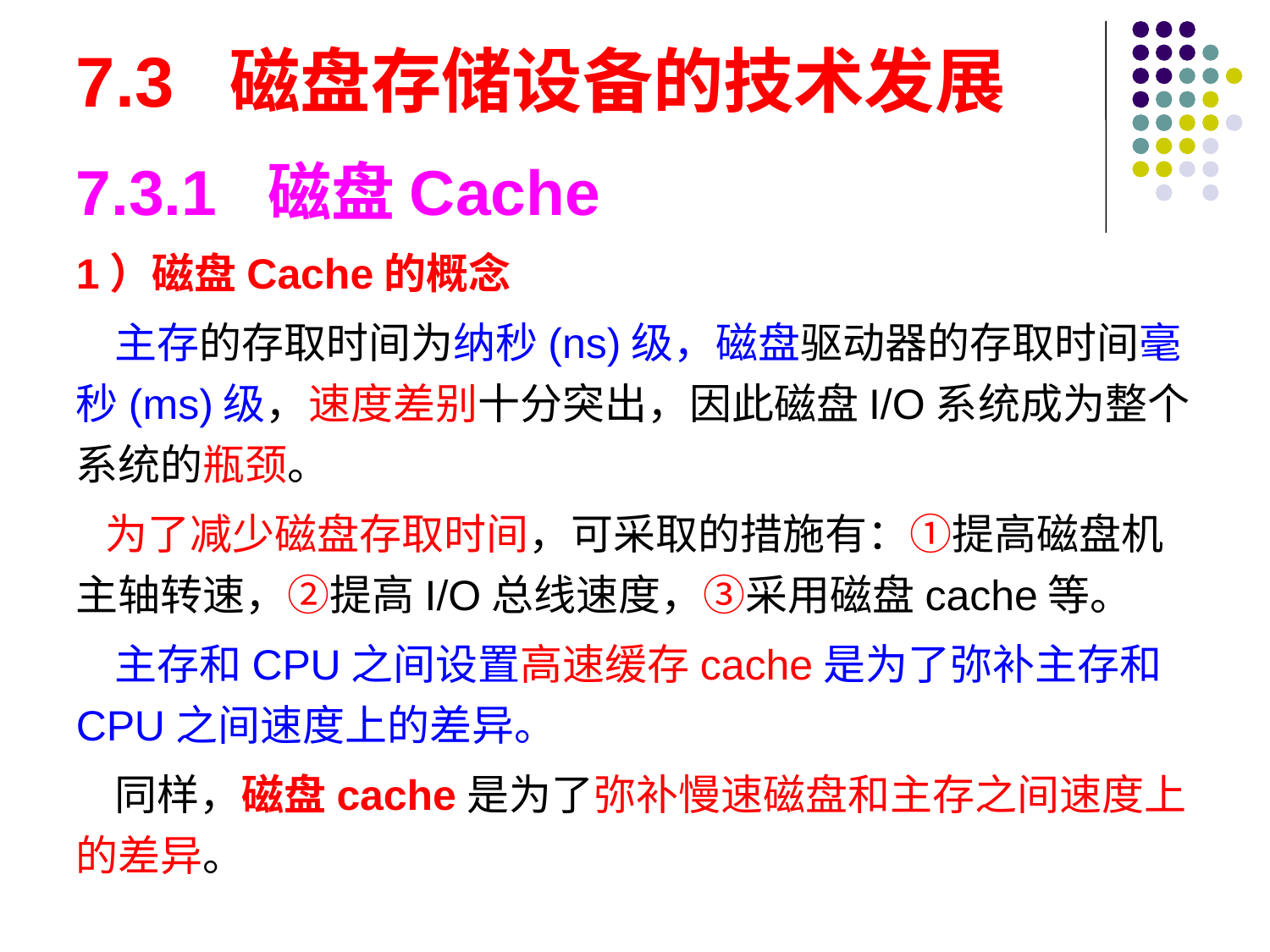

# 7.3  磁盘存储设备的技术发展
7.3.1  磁盘Cache
1）磁盘Cache的概念
   主存的存取时间为纳秒(ns)级，磁盘驱动器的存取时间毫秒(ms)级，速度差别十分突出，因此磁盘I/O系统成为整个系统的瓶颈。
  为了减少磁盘存取时间，可采取的措施有：①提高磁盘机主轴转速，②提高I/O总线速度，③采用磁盘cache等。
   主存和CPU之间设置高速缓存cache是为了弥补主存和CPU之间速度上的差异。
   同样，磁盘cache是为了弥补慢速磁盘和主存之间速度上的差异。